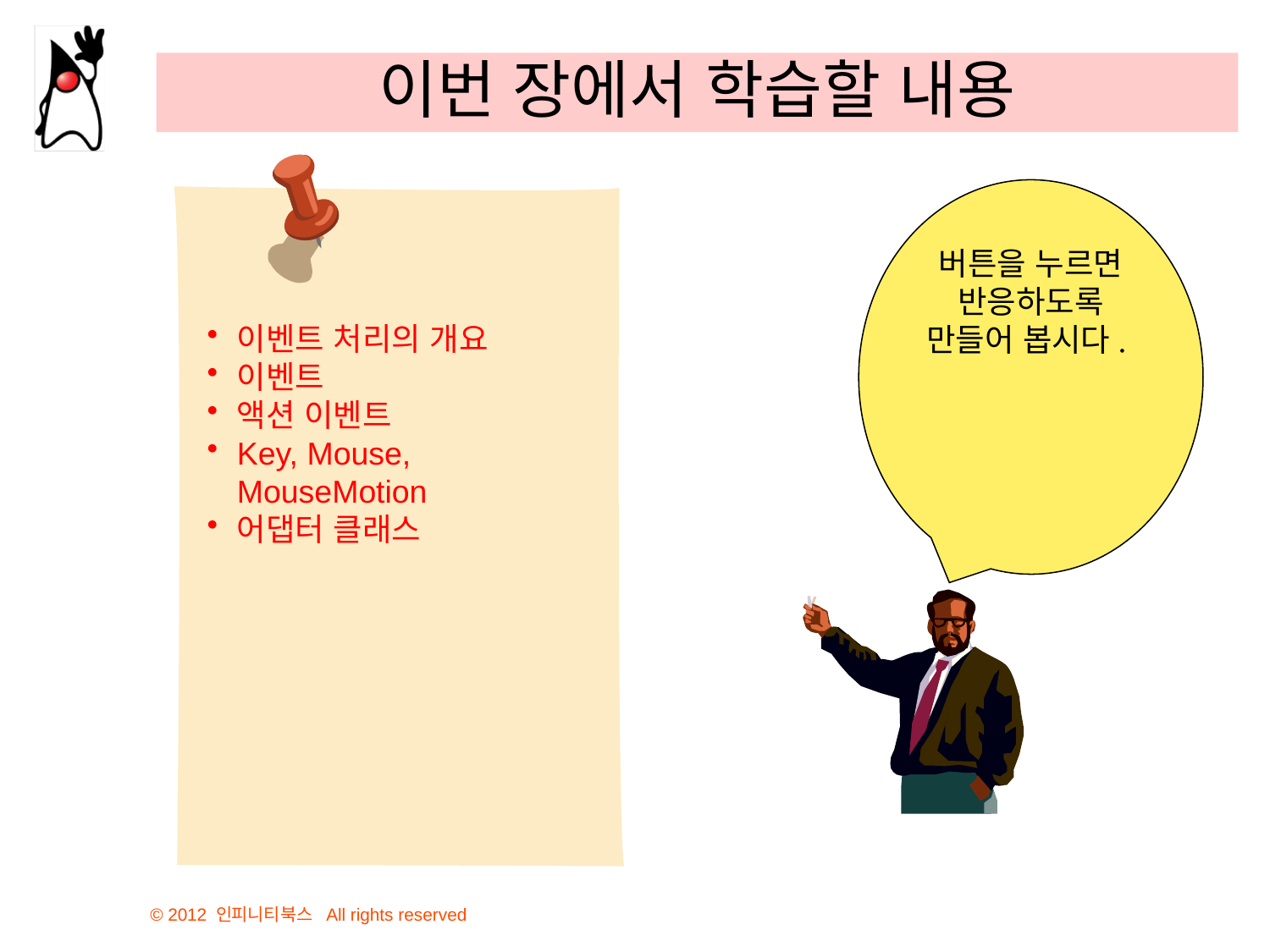

# 이번 장에서 학습할 내용

버튼을 누르면 반응하도록 만들어 봅시다.

이벤트 처리의 개요
이벤트
액션 이벤트
Key, Mouse, MouseMotion
어댑터 클래스